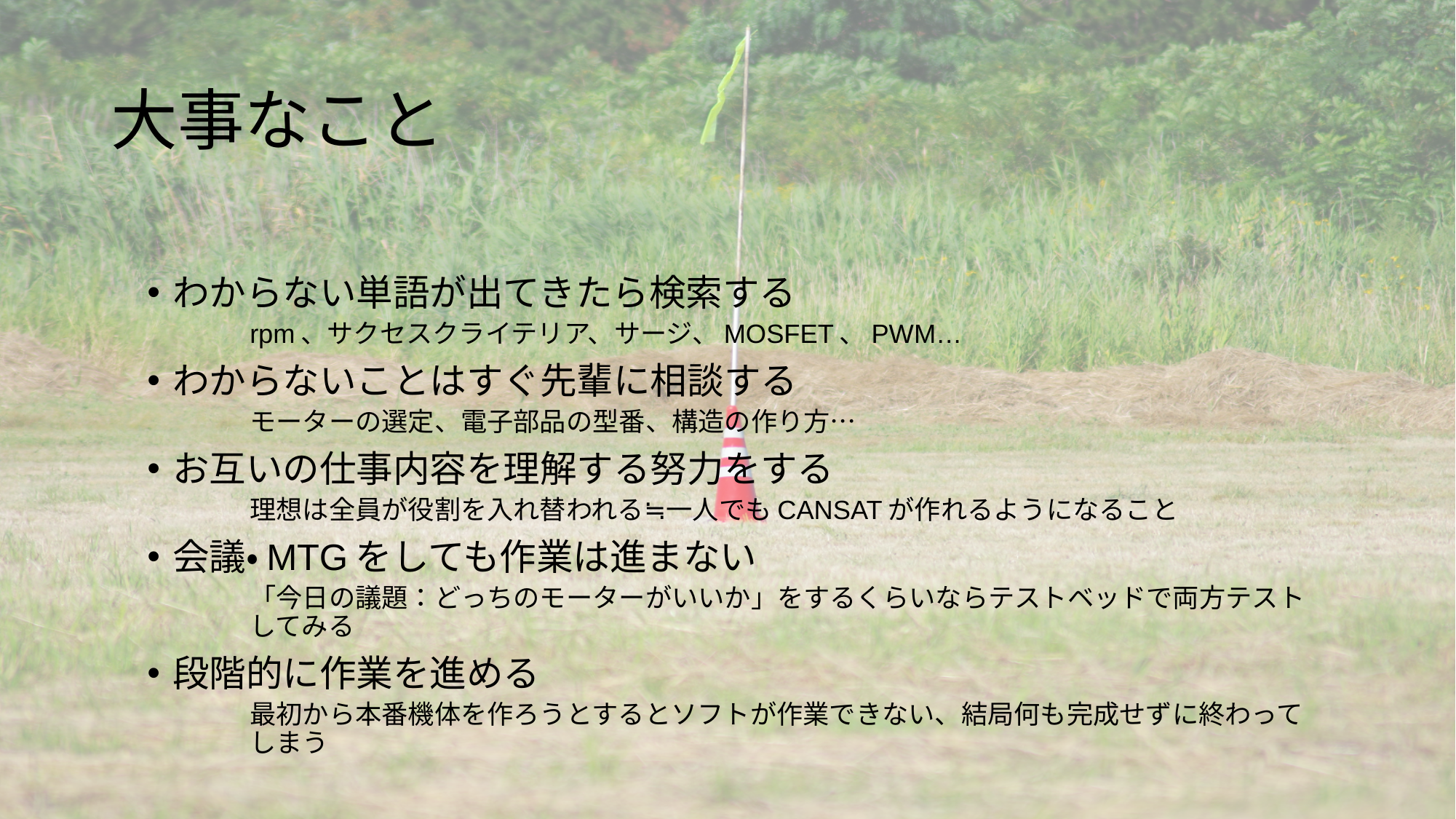

# 大事なこと
わからない単語が出てきたら検索する
rpm、サクセスクライテリア、サージ、MOSFET、PWM…
わからないことはすぐ先輩に相談する
モーターの選定、電子部品の型番、構造の作り方…
お互いの仕事内容を理解する努力をする
理想は全員が役割を入れ替われる≒一人でもCANSATが作れるようになること
会議・MTGをしても作業は進まない
「今日の議題：どっちのモーターがいいか」をするくらいならテストベッドで両方テストしてみる
段階的に作業を進める
最初から本番機体を作ろうとするとソフトが作業できない、結局何も完成せずに終わってしまう